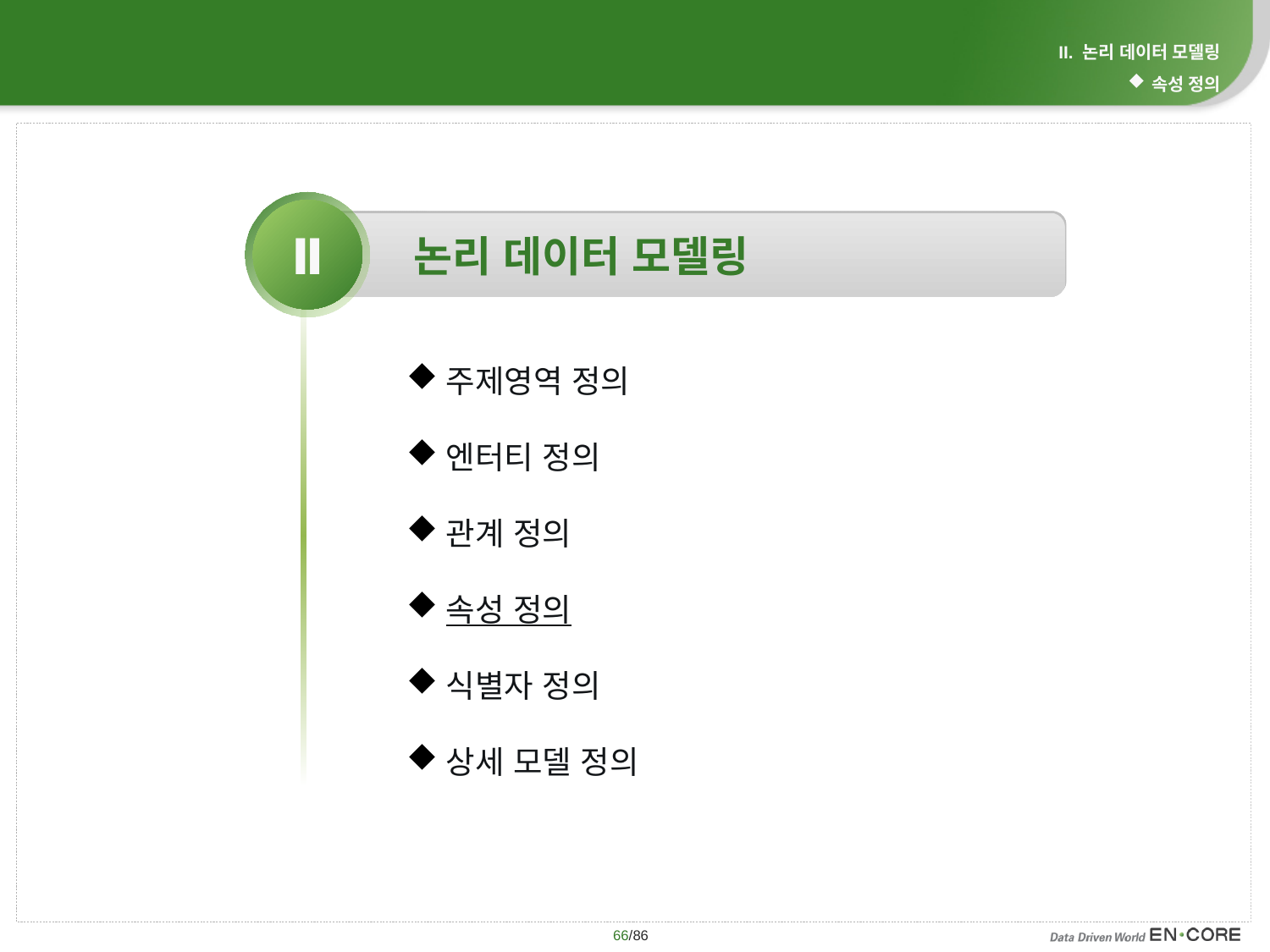

II. 논리 데이터 모델링
속성 정의

Ⅱ
논리 데이터 모델링

주제영역 정의
엔터티 정의
관계 정의
속성 정의
식별자 정의
상세 모델 정의